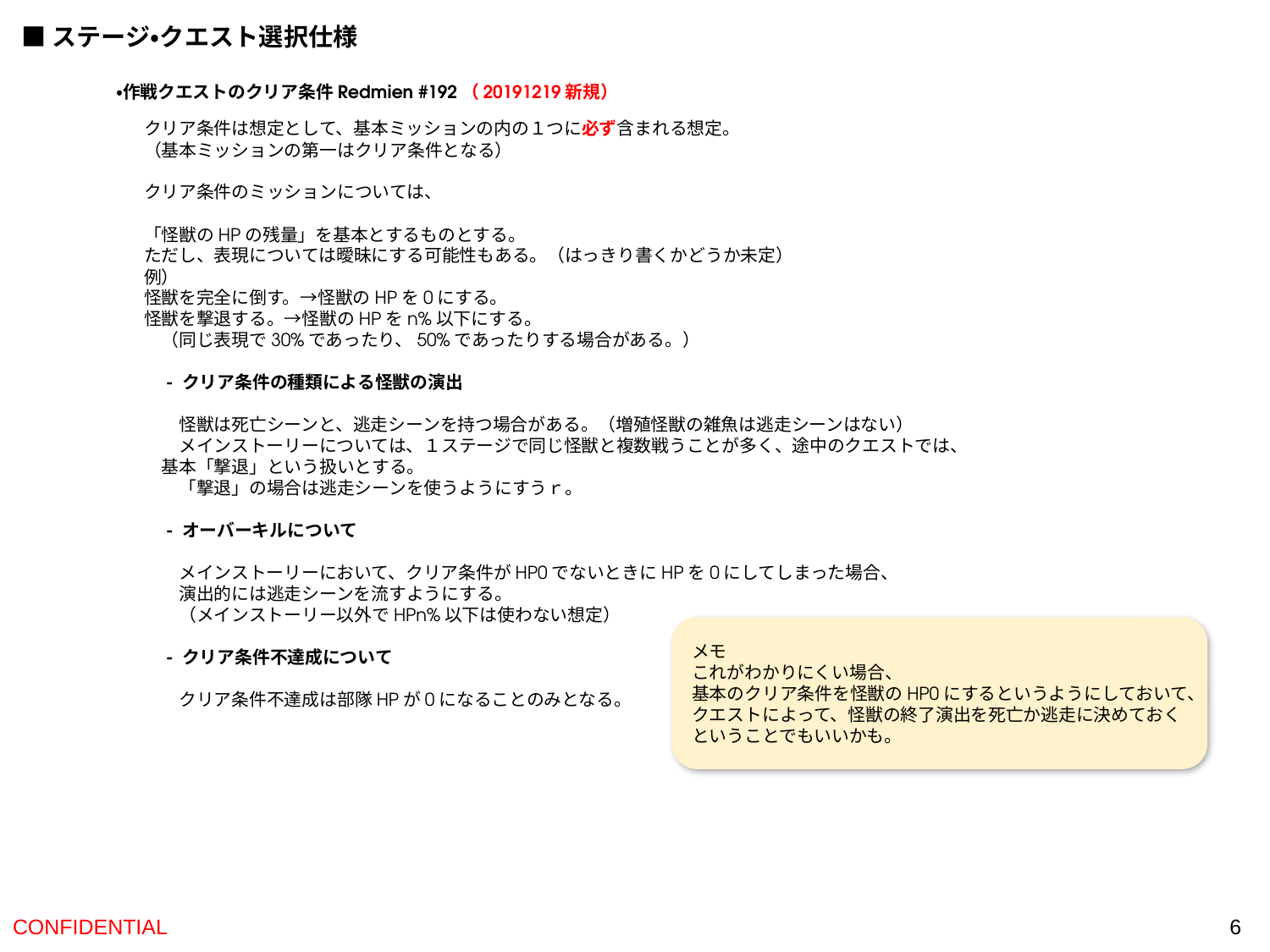

■ステージ・クエスト選択仕様
・作戦クエストのクリア条件Redmien #192（20191219新規）
クリア条件は想定として、基本ミッションの内の１つに必ず含まれる想定。
（基本ミッションの第一はクリア条件となる）

クリア条件のミッションについては、

「怪獣のHPの残量」を基本とするものとする。
ただし、表現については曖昧にする可能性もある。（はっきり書くかどうか未定）
例）
怪獣を完全に倒す。→怪獣のHPを0にする。
怪獣を撃退する。→怪獣のHPをn%以下にする。
　（同じ表現で30%であったり、50%であったりする場合がある。）

　- クリア条件の種類による怪獣の演出

　　怪獣は死亡シーンと、逃走シーンを持つ場合がある。（増殖怪獣の雑魚は逃走シーンはない）
　　メインストーリーについては、１ステージで同じ怪獣と複数戦うことが多く、途中のクエストでは、
　基本「撃退」という扱いとする。
　　「撃退」の場合は逃走シーンを使うようにすうｒ。

　- オーバーキルについて

　　メインストーリーにおいて、クリア条件がHP0でないときにHPを0にしてしまった場合、
　　演出的には逃走シーンを流すようにする。
　　（メインストーリー以外でHPn%以下は使わない想定）

　- クリア条件不達成について

　　クリア条件不達成は部隊HPが0になることのみとなる。
メモ
これがわかりにくい場合、
基本のクリア条件を怪獣のHP0にするというようにしておいて、クエストによって、怪獣の終了演出を死亡か逃走に決めておくということでもいいかも。
6
CONFIDENTIAL